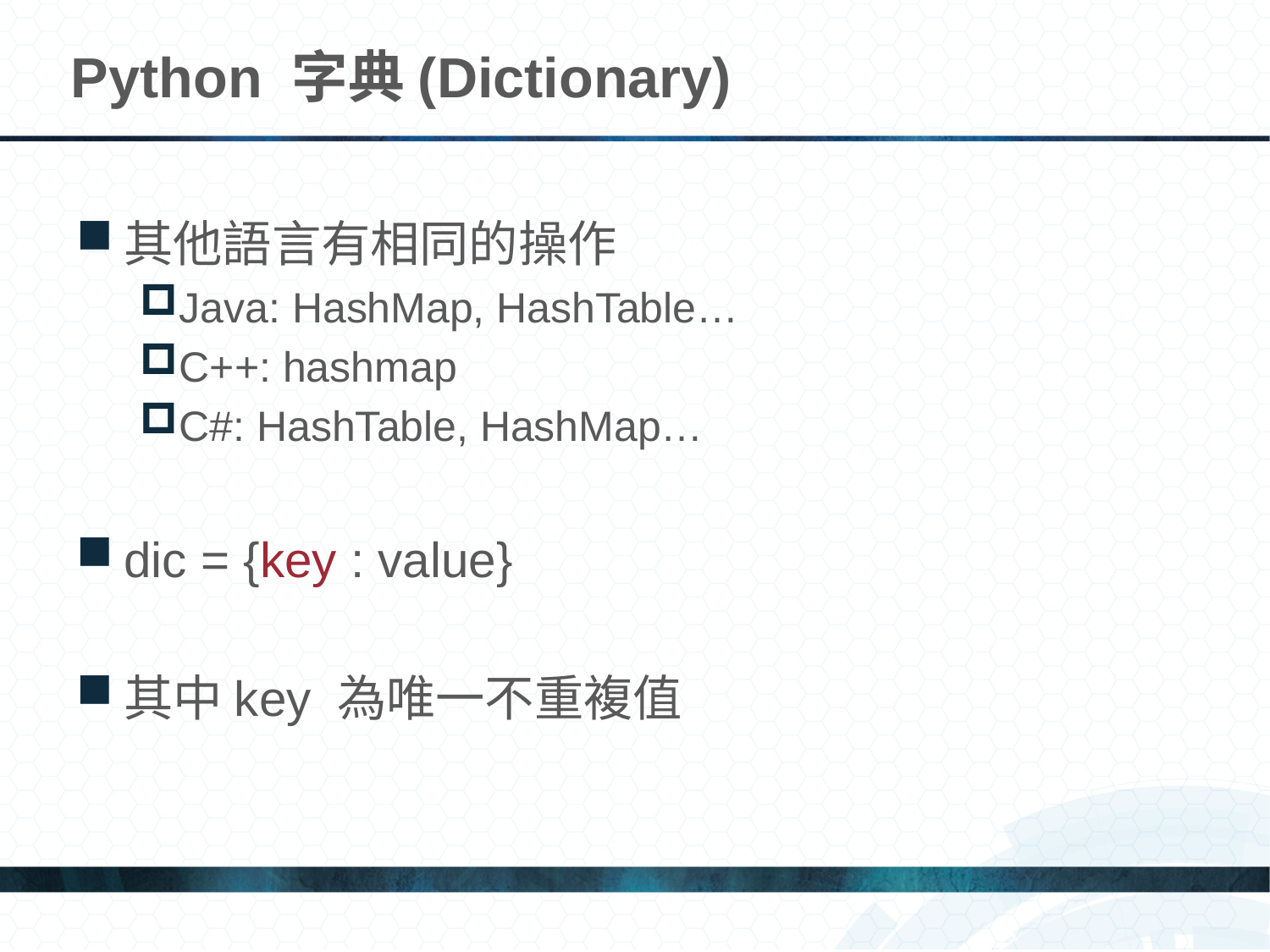

# Python 字典(Dictionary)
其他語言有相同的操作
Java: HashMap, HashTable…
C++: hashmap
C#: HashTable, HashMap…

dic = {key : value}

其中key 為唯一不重複值